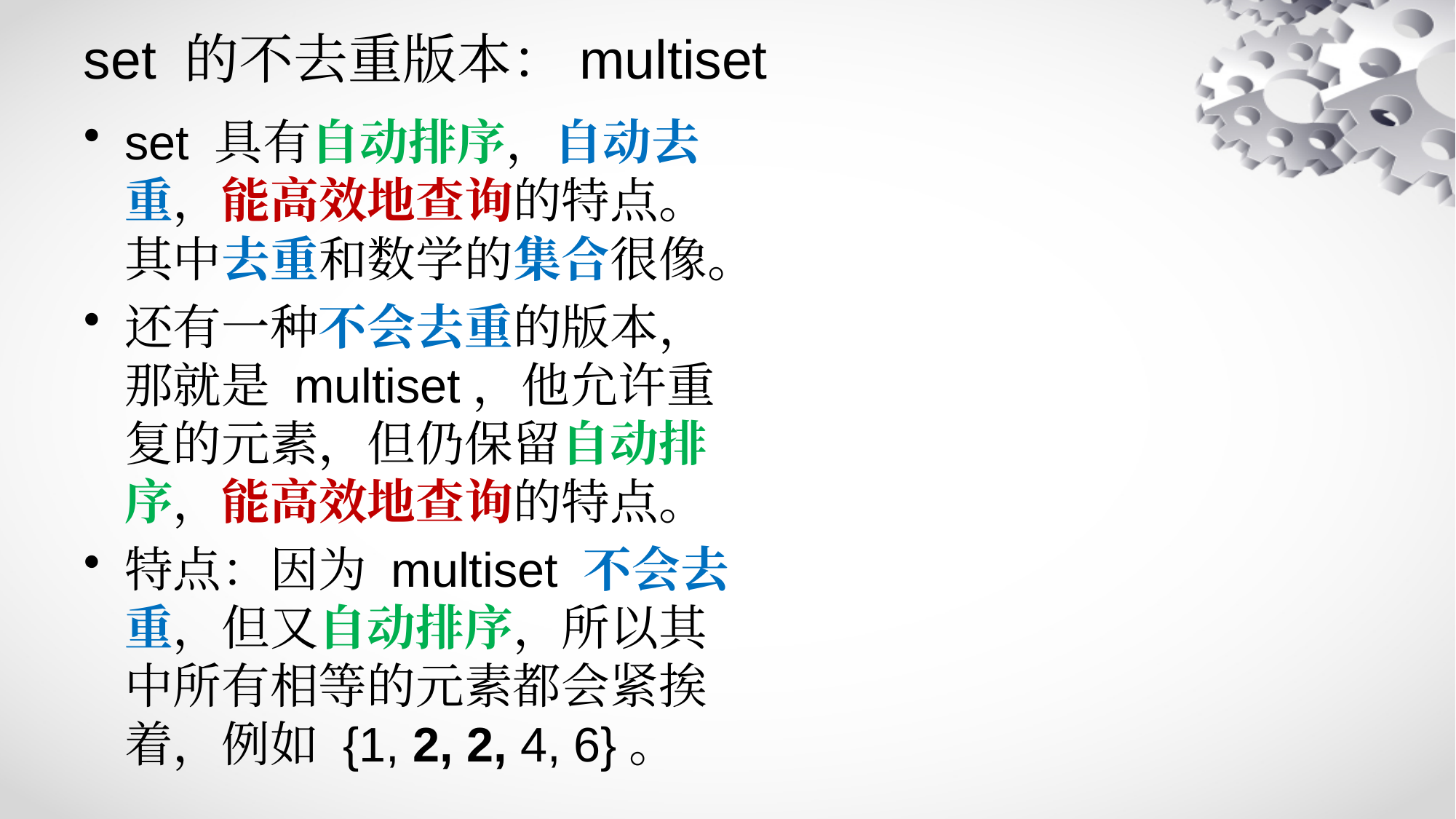

# set 的不去重版本：multiset
set 具有自动排序，自动去重，能高效地查询的特点。其中去重和数学的集合很像。
还有一种不会去重的版本，那就是 multiset，他允许重复的元素，但仍保留自动排序，能高效地查询的特点。
特点：因为 multiset 不会去重，但又自动排序，所以其中所有相等的元素都会紧挨着，例如 {1, 2, 2, 4, 6}。